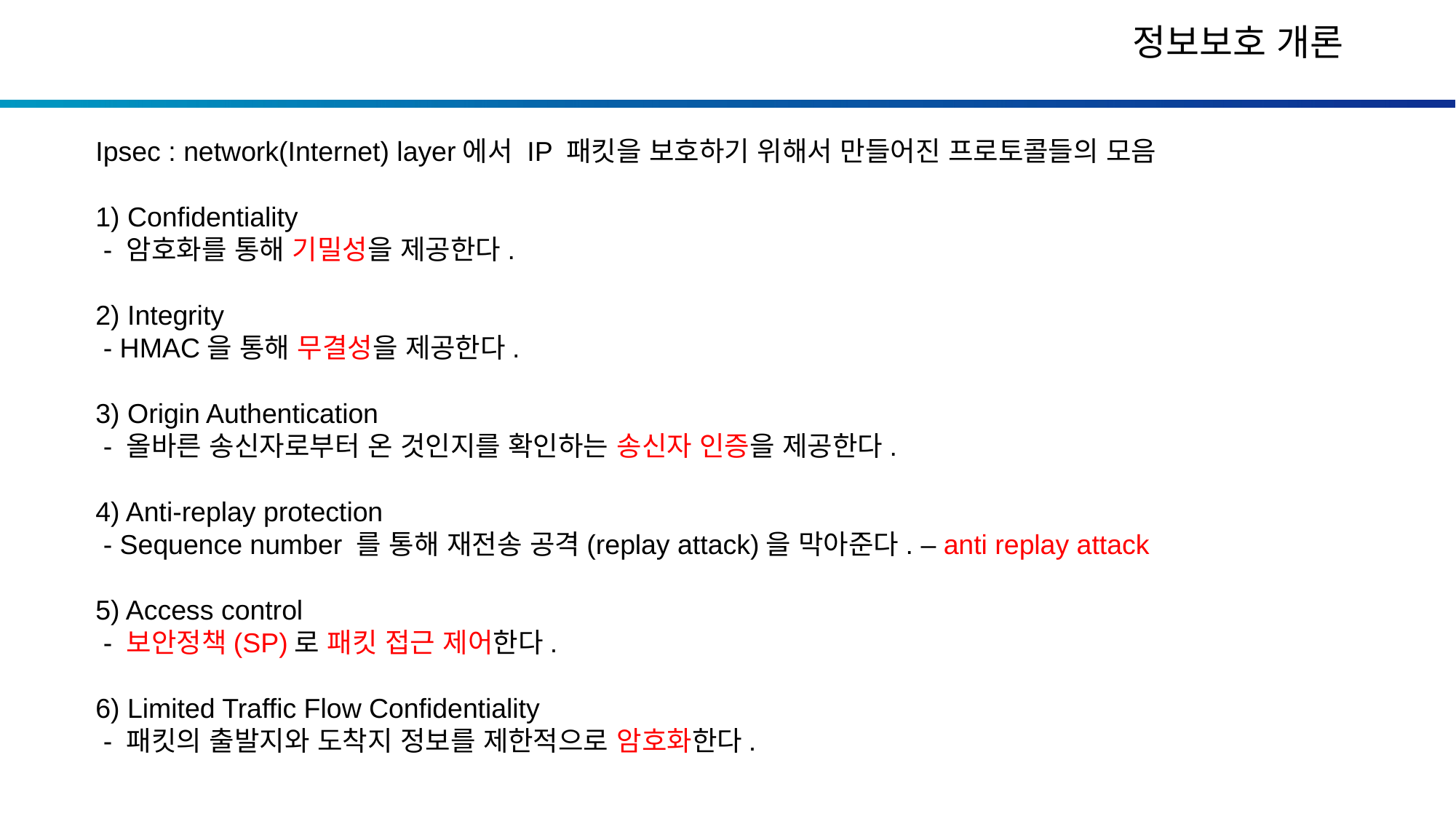

Ipsec : network(Internet) layer에서 IP 패킷을 보호하기 위해서 만들어진 프로토콜들의 모음

1) Confidentiality
 - 암호화를 통해 기밀성을 제공한다.

2) Integrity
 - HMAC을 통해 무결성을 제공한다.

3) Origin Authentication
 - 올바른 송신자로부터 온 것인지를 확인하는 송신자 인증을 제공한다.

4) Anti-replay protection
 - Sequence number 를 통해 재전송 공격(replay attack)을 막아준다. – anti replay attack

5) Access control
 - 보안정책(SP)로 패킷 접근 제어한다.

6) Limited Traffic Flow Confidentiality
 - 패킷의 출발지와 도착지 정보를 제한적으로 암호화한다.